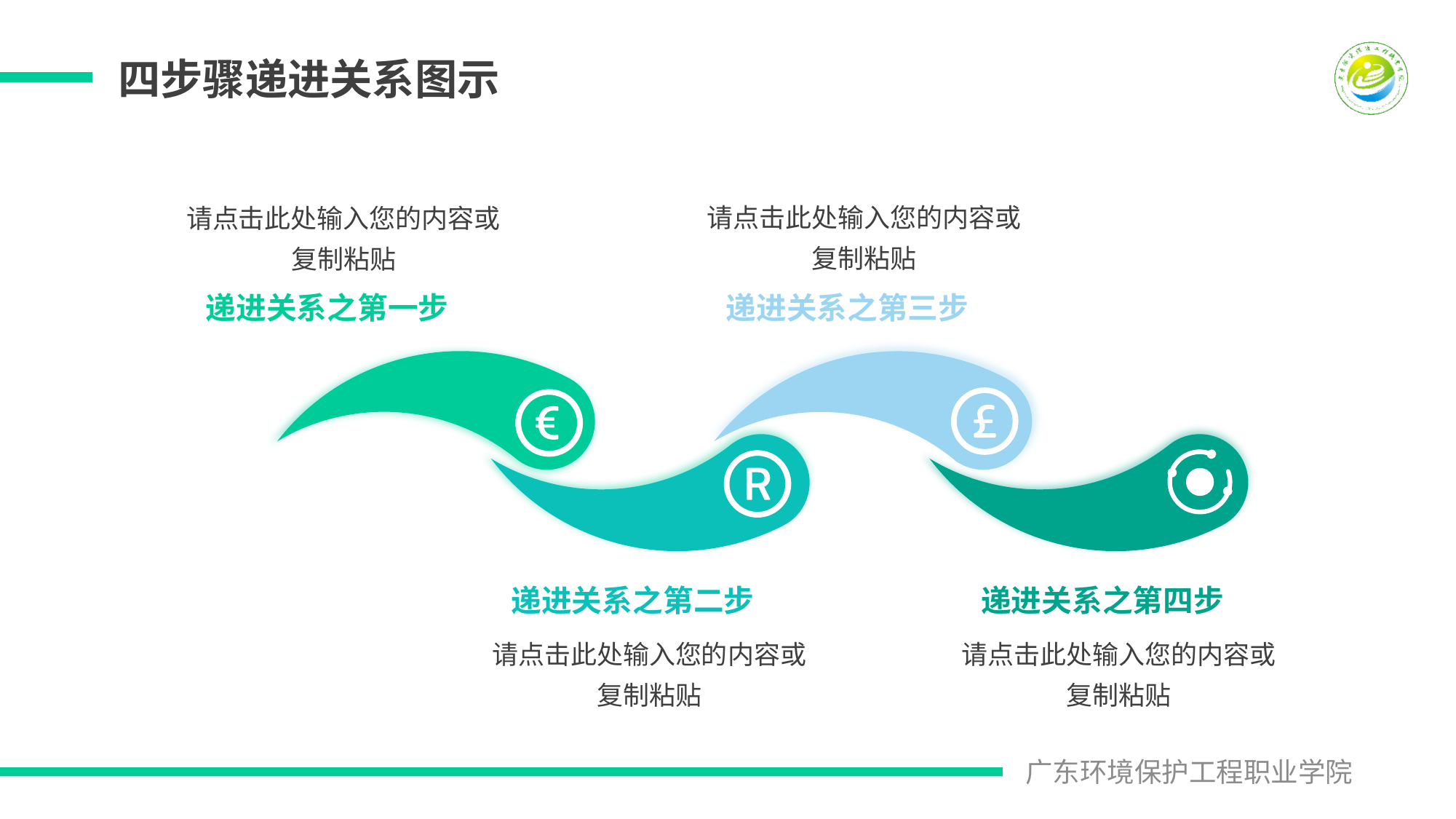

四步骤递进关系图示
请点击此处输入您的内容或复制粘贴
请点击此处输入您的内容或复制粘贴
递进关系之第一步
递进关系之第三步

递进关系之第二步
递进关系之第四步
请点击此处输入您的内容或复制粘贴
请点击此处输入您的内容或复制粘贴